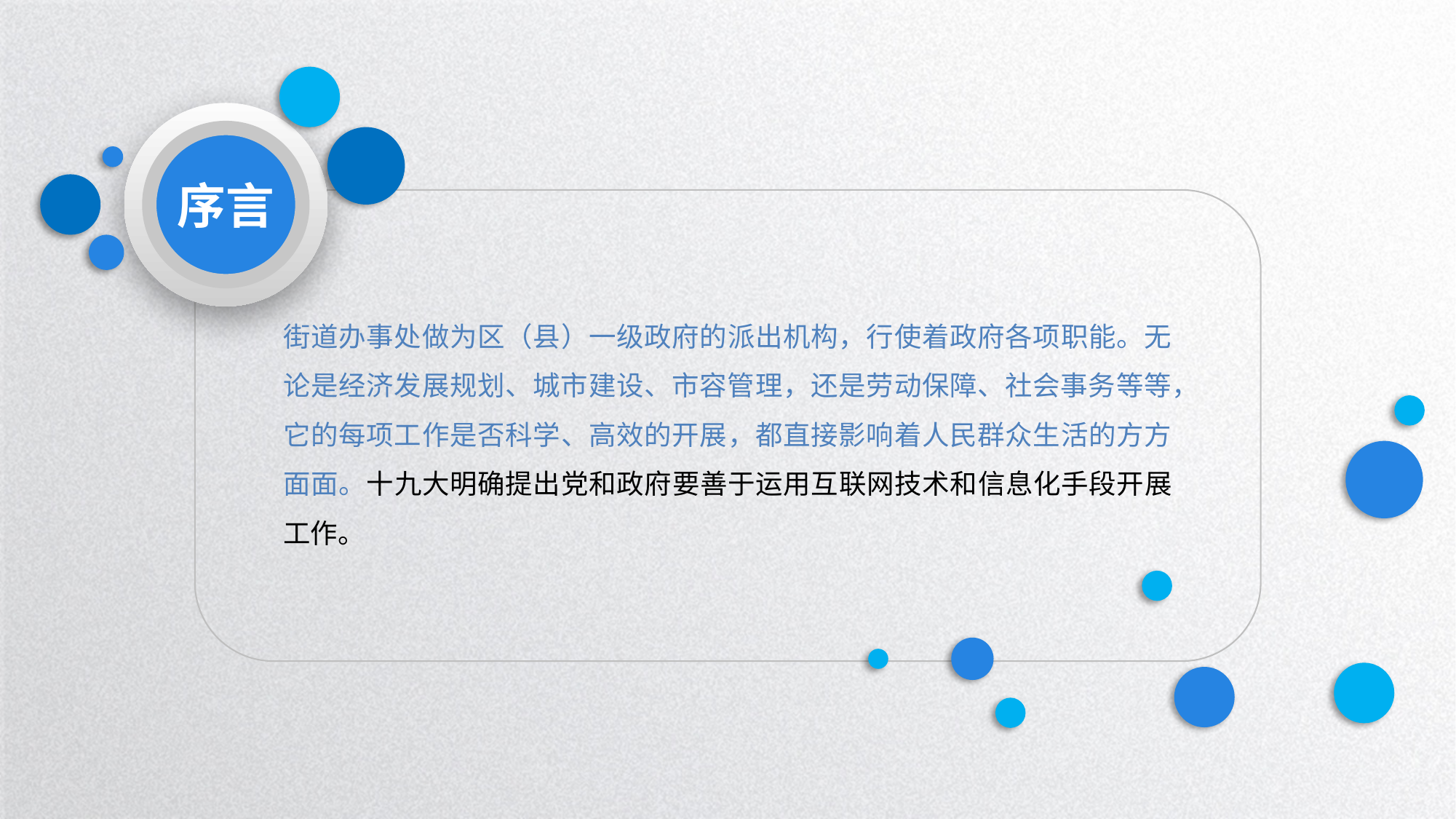

序言

街道办事处做为区（县）一级政府的派出机构，行使着政府各项职能。无论是经济发展规划、城市建设、市容管理，还是劳动保障、社会事务等等，它的每项工作是否科学、高效的开展，都直接影响着人民群众生活的方方面面。十九大明确提出党和政府要善于运用互联网技术和信息化手段开展工作。

延时符